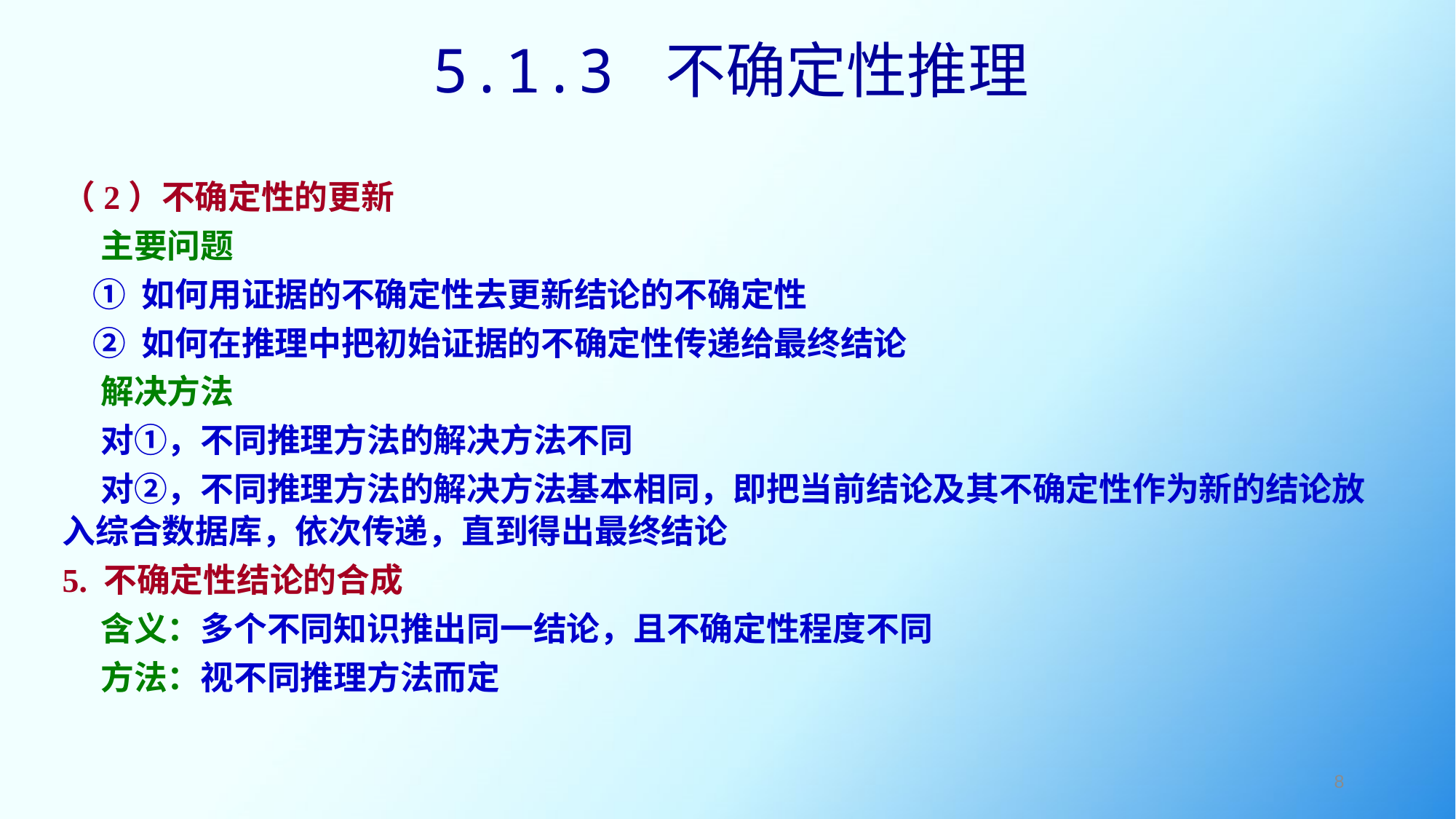

5.1.3 不确定性推理
（2）不确定性的更新
    主要问题
    ① 如何用证据的不确定性去更新结论的不确定性
    ② 如何在推理中把初始证据的不确定性传递给最终结论
    解决方法
    对①，不同推理方法的解决方法不同
    对②，不同推理方法的解决方法基本相同，即把当前结论及其不确定性作为新的结论放入综合数据库，依次传递，直到得出最终结论
5. 不确定性结论的合成
    含义：多个不同知识推出同一结论，且不确定性程度不同
    方法：视不同推理方法而定
8